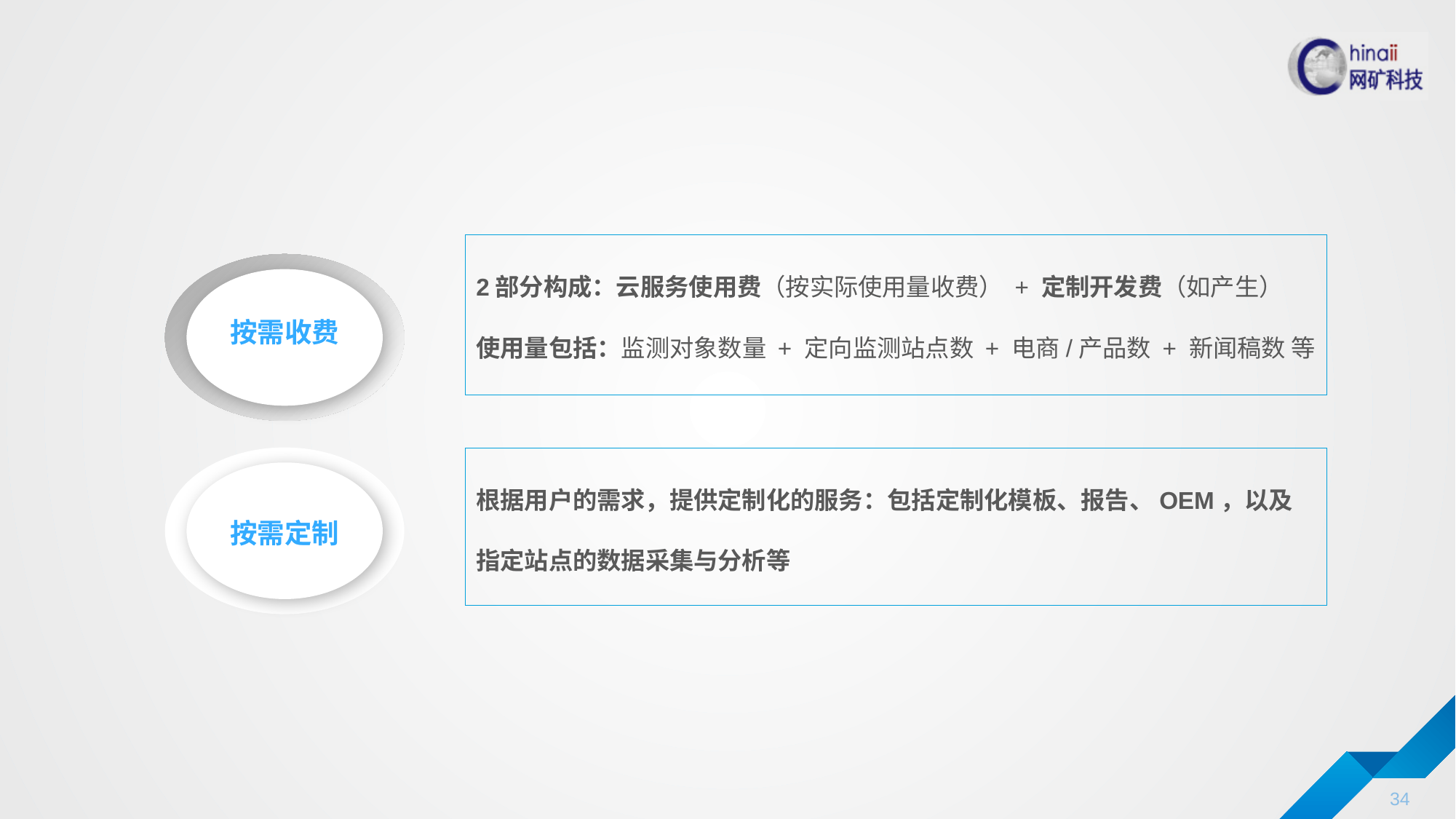

2部分构成：云服务使用费（按实际使用量收费） + 定制开发费（如产生）
使用量包括：监测对象数量 + 定向监测站点数 + 电商/产品数 + 新闻稿数 等

按需收费

按需定制
根据用户的需求，提供定制化的服务：包括定制化模板、报告、OEM，以及
指定站点的数据采集与分析等
34